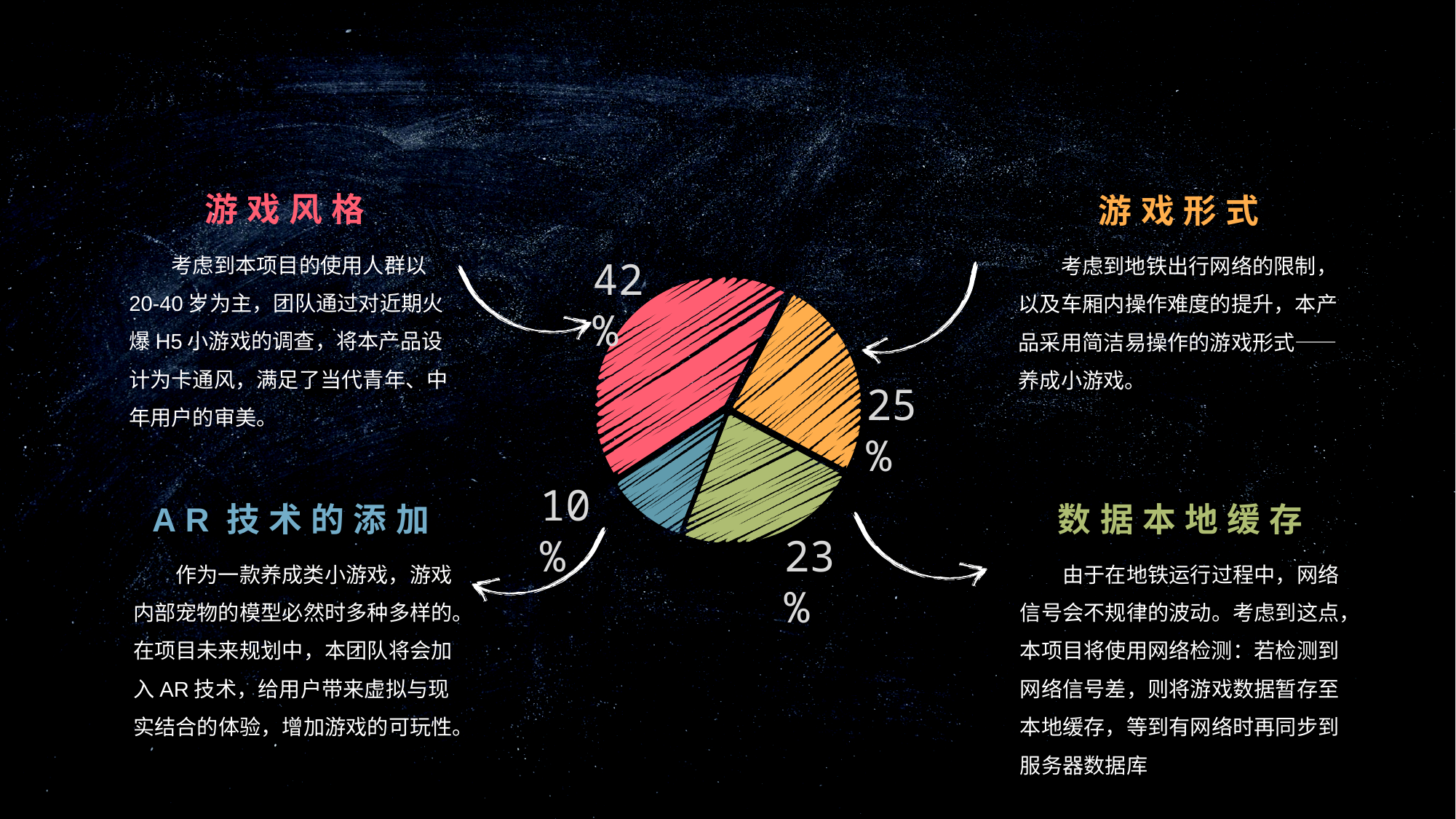

2.1
创意描述
游戏风格
游戏形式
考虑到本项目的使用人群以20-40岁为主，团队通过对近期火爆H5小游戏的调查，将本产品设计为卡通风，满足了当代青年、中年用户的审美。
考虑到地铁出行网络的限制，以及车厢内操作难度的提升，本产品采用简洁易操作的游戏形式——养成小游戏。
42%

### Chart

| Category | 销售额 |
|---|---|
| 第一季度 | 0.42 |
| 第二季度 | 0.25 |
| 第三季度 | 0.23 |
| 第四季度 | 0.1 |
25%
10%
AR技术的添加
数据本地缓存

23%

作为一款养成类小游戏，游戏内部宠物的模型必然时多种多样的。在项目未来规划中，本团队将会加入AR技术，给用户带来虚拟与现实结合的体验，增加游戏的可玩性。
由于在地铁运行过程中，网络信号会不规律的波动。考虑到这点，本项目将使用网络检测：若检测到网络信号差，则将游戏数据暂存至本地缓存，等到有网络时再同步到服务器数据库